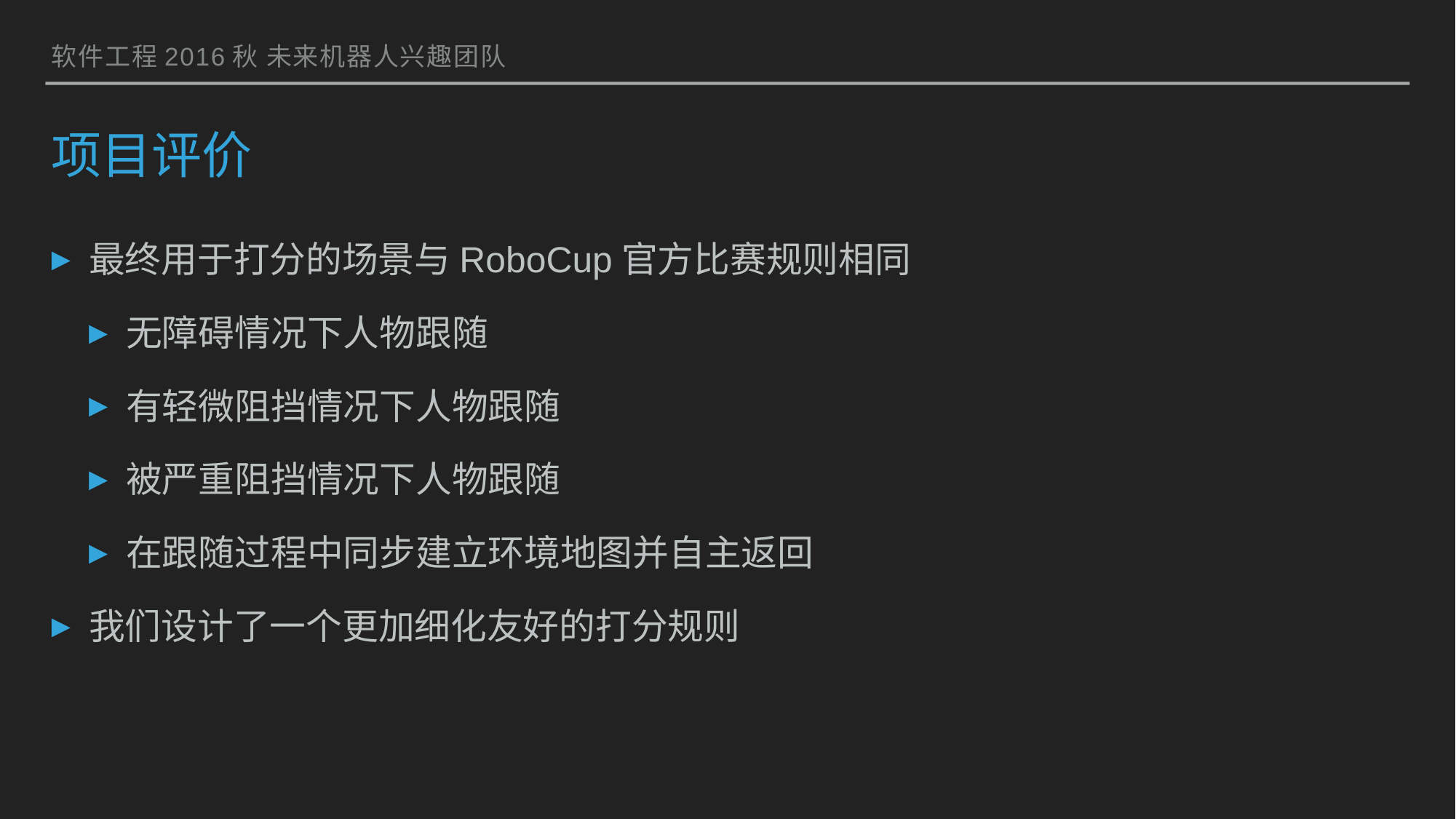

软件工程2016秋 未来机器人兴趣团队
# 项目评价
最终用于打分的场景与RoboCup官方比赛规则相同
无障碍情况下人物跟随
有轻微阻挡情况下人物跟随
被严重阻挡情况下人物跟随
在跟随过程中同步建立环境地图并自主返回
我们设计了一个更加细化友好的打分规则